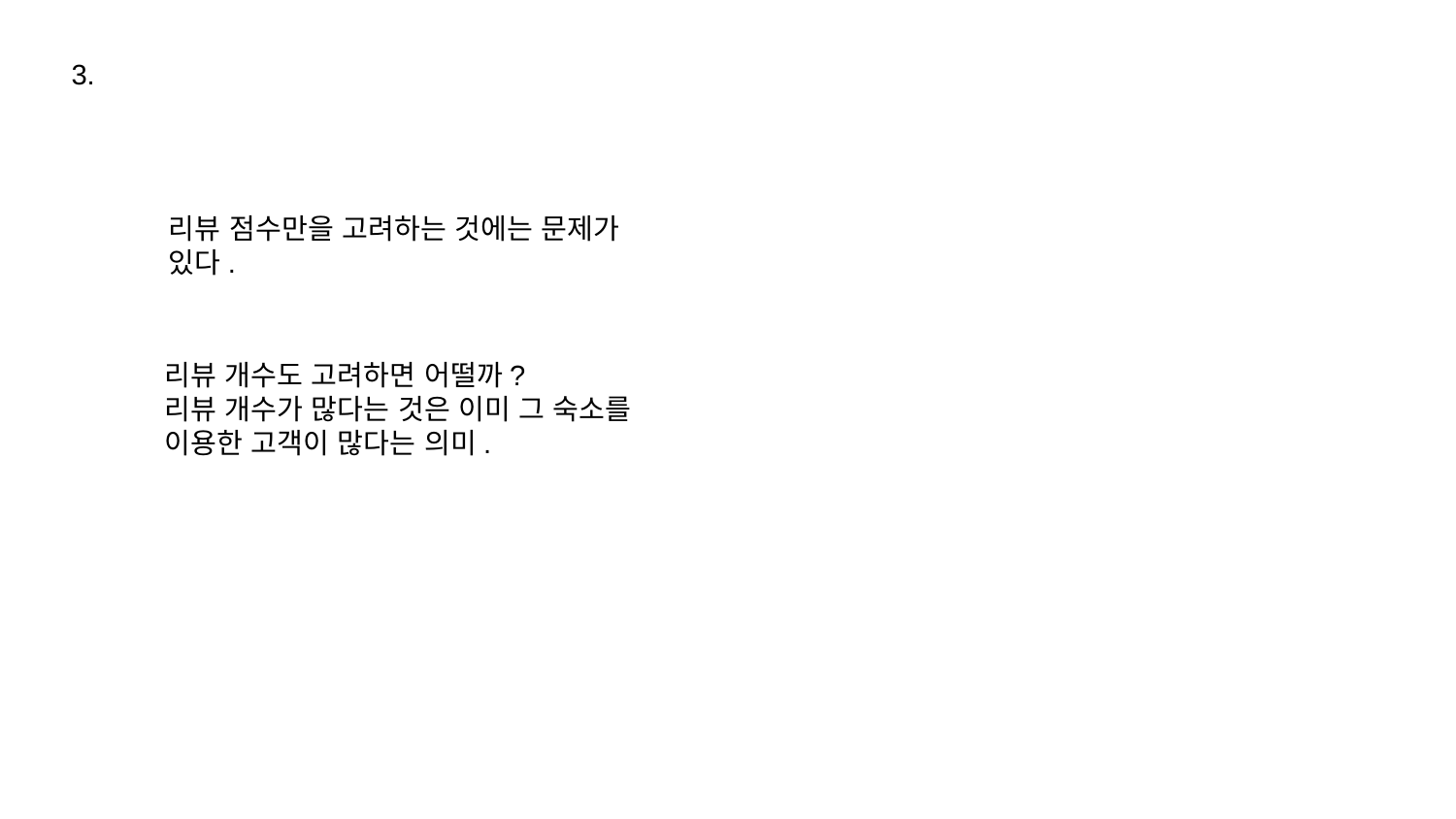

3.
리뷰 점수만을 고려하는 것에는 문제가 있다.
리뷰 개수도 고려하면 어떨까?
리뷰 개수가 많다는 것은 이미 그 숙소를 이용한 고객이 많다는 의미.